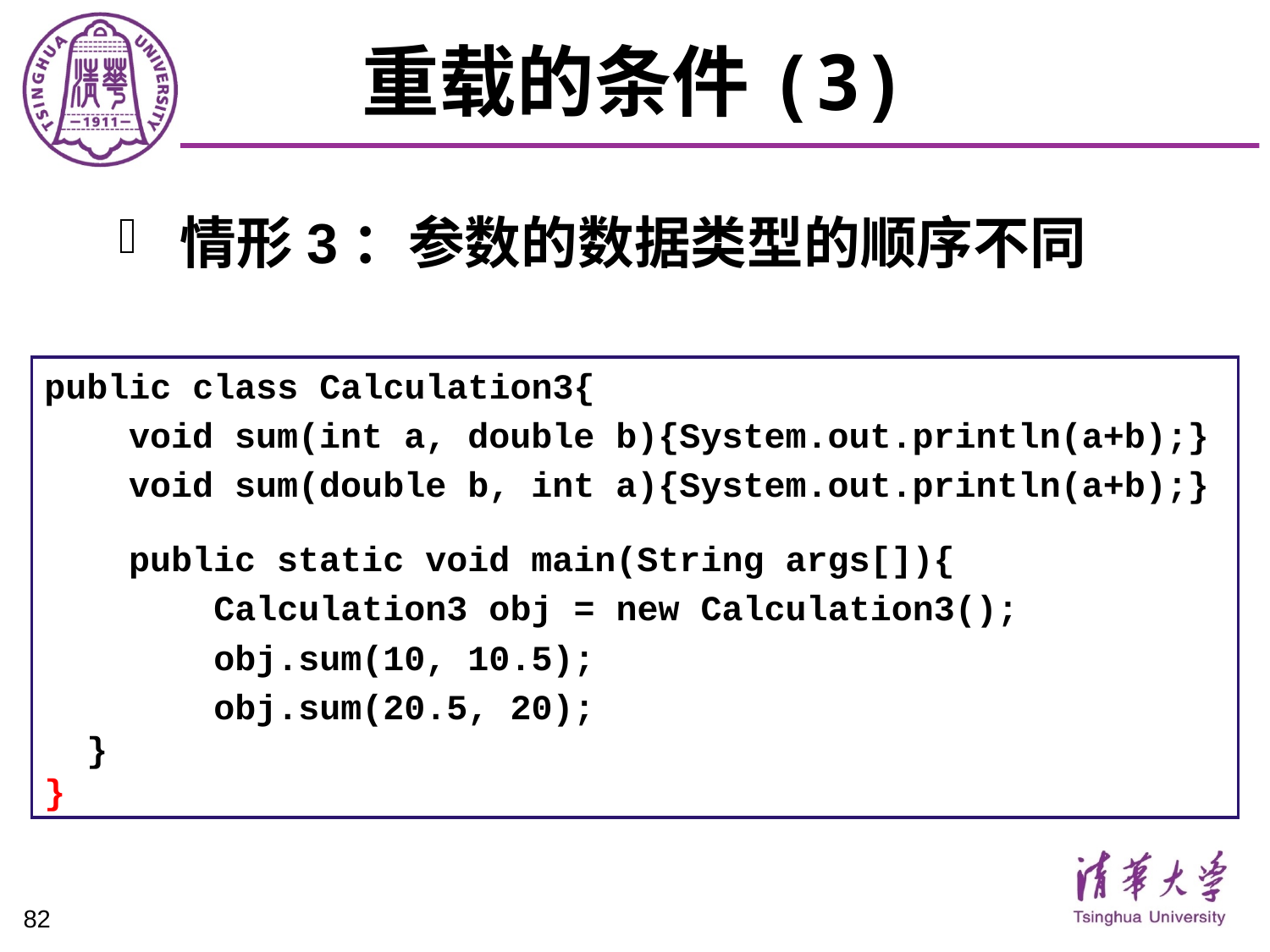

# 重载的条件(3)
情形3：参数的数据类型的顺序不同
public class Calculation3{
    void sum(int a, double b){System.out.println(a+b);}
    void sum(double b, int a){System.out.println(a+b);}
    public static void main(String args[]){
        Calculation3 obj = new Calculation3();
        obj.sum(10, 10.5);
        obj.sum(20.5, 20);
  }
}
82